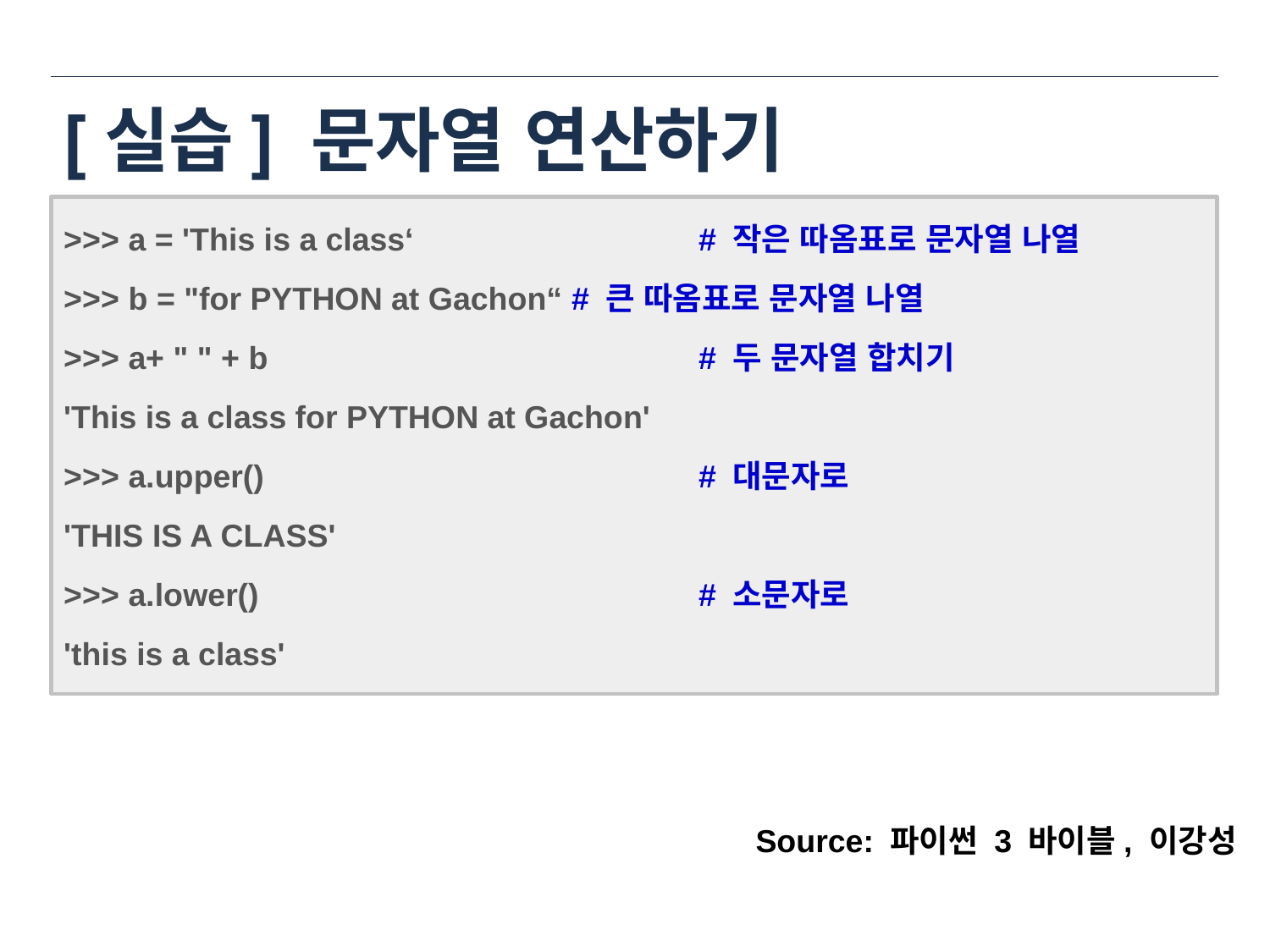

# [실습] 문자열 연산하기
>>> a = 'This is a class‘			# 작은 따옴표로 문자열 나열
>>> b = "for PYTHON at Gachon“	# 큰 따옴표로 문자열 나열
>>> a+ " " + b				# 두 문자열 합치기
'This is a class for PYTHON at Gachon'
>>> a.upper()				# 대문자로
'THIS IS A CLASS'
>>> a.lower()				# 소문자로
'this is a class'
Source: 파이썬 3 바이블, 이강성